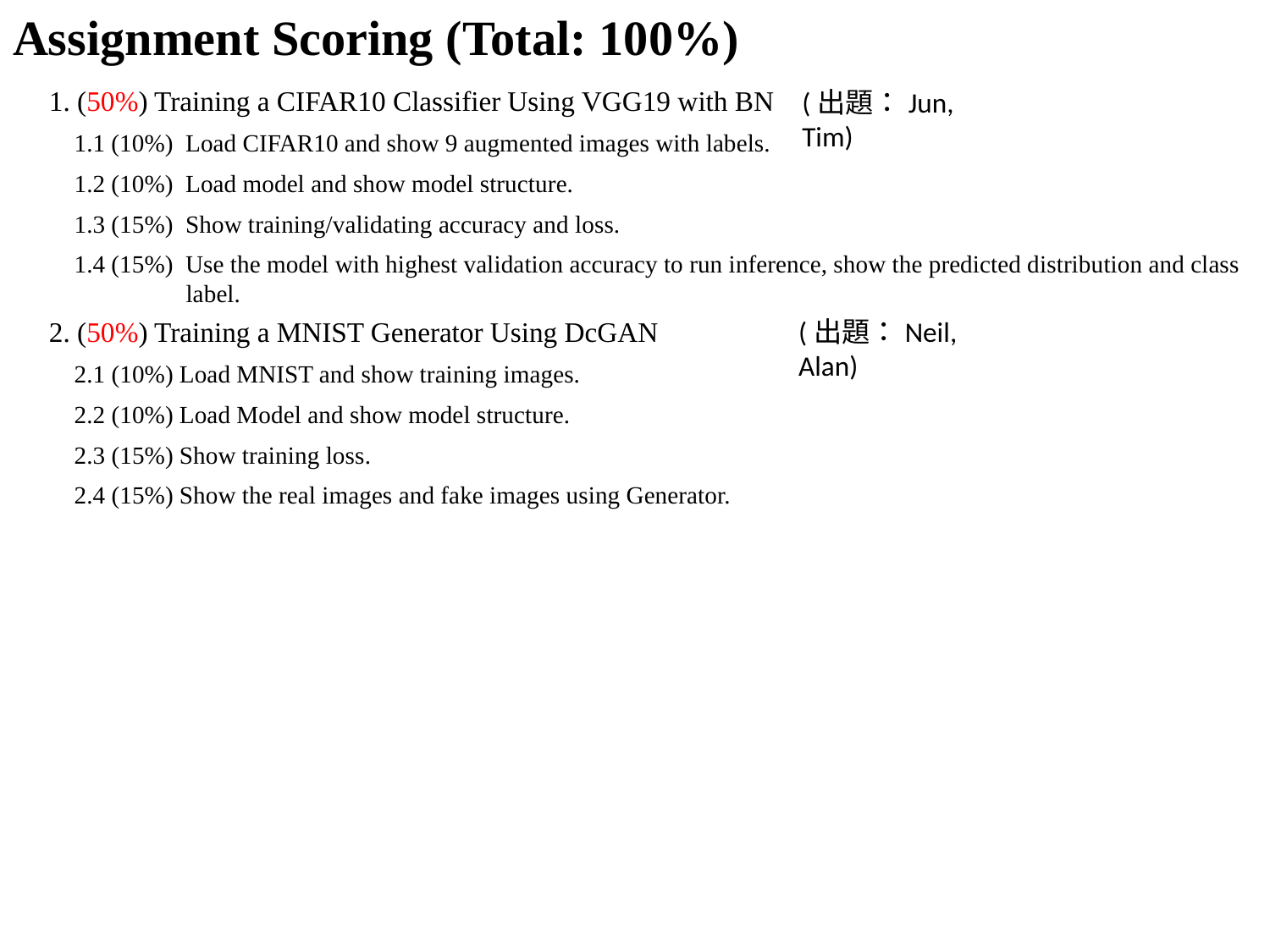

# Assignment Scoring (Total: 100%)
1. (50%) Training a CIFAR10 Classifier Using VGG19 with BN
1.1 (10%)  Load CIFAR10 and show 9 augmented images with labels.
1.2 (10%)  Load model and show model structure.
1.3 (15%)  Show training/validating accuracy and loss.
1.4 (15%)  Use the model with highest validation accuracy to run inference, show the predicted distribution and class label.
2. (50%) Training a MNIST Generator Using DcGAN
2.1 (10%) Load MNIST and show training images.
2.2 (10%) Load Model and show model structure.
2.3 (15%) Show training loss.
2.4 (15%) Show the real images and fake images using Generator.
(出題：Jun, Tim)
(出題：Neil, Alan)